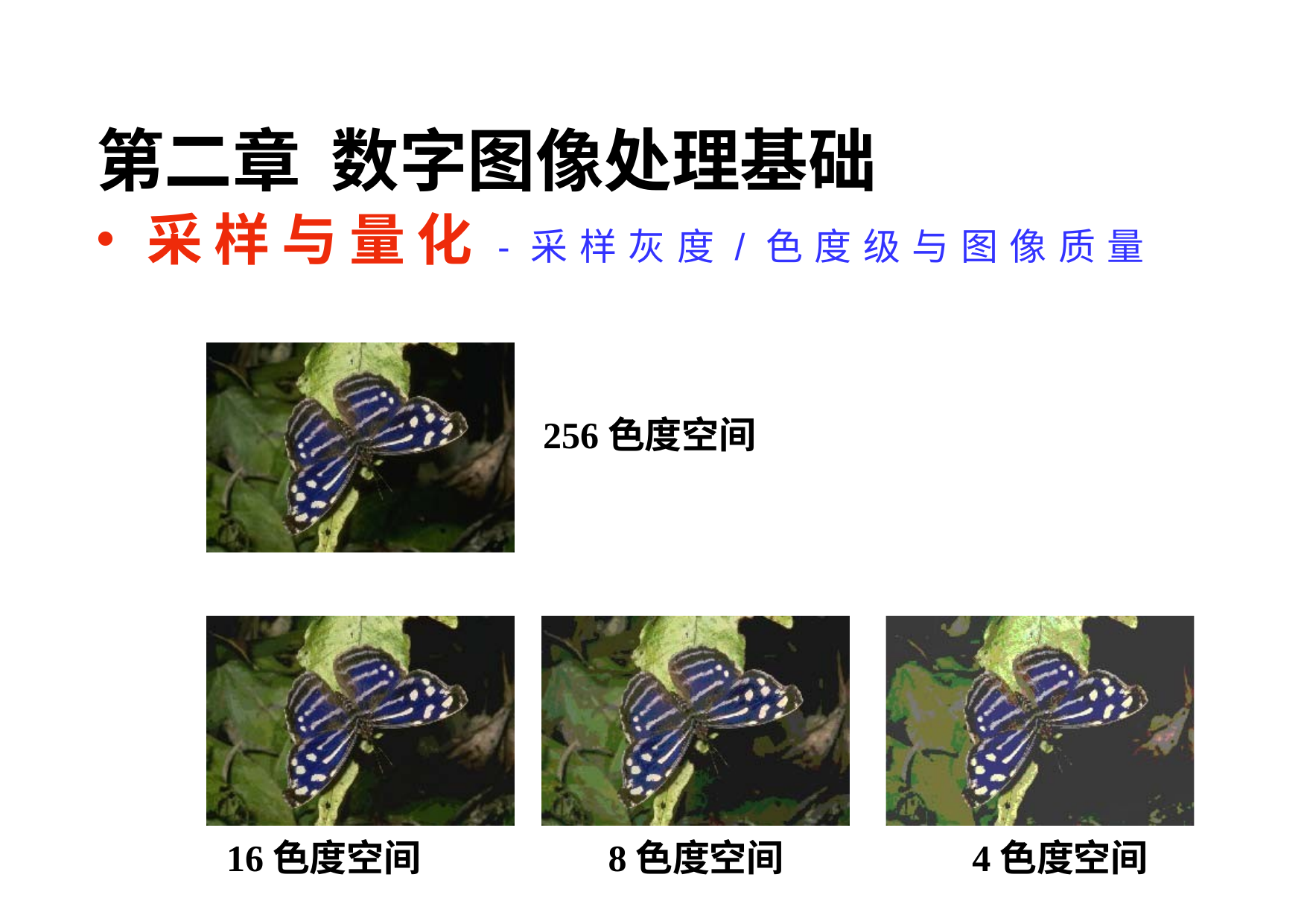

第二章  数字图像处理基础
•	采样与量化-采样灰度/色度级与图像质量

256色度空间

16色度空间
8色度空间
4色度空间
64